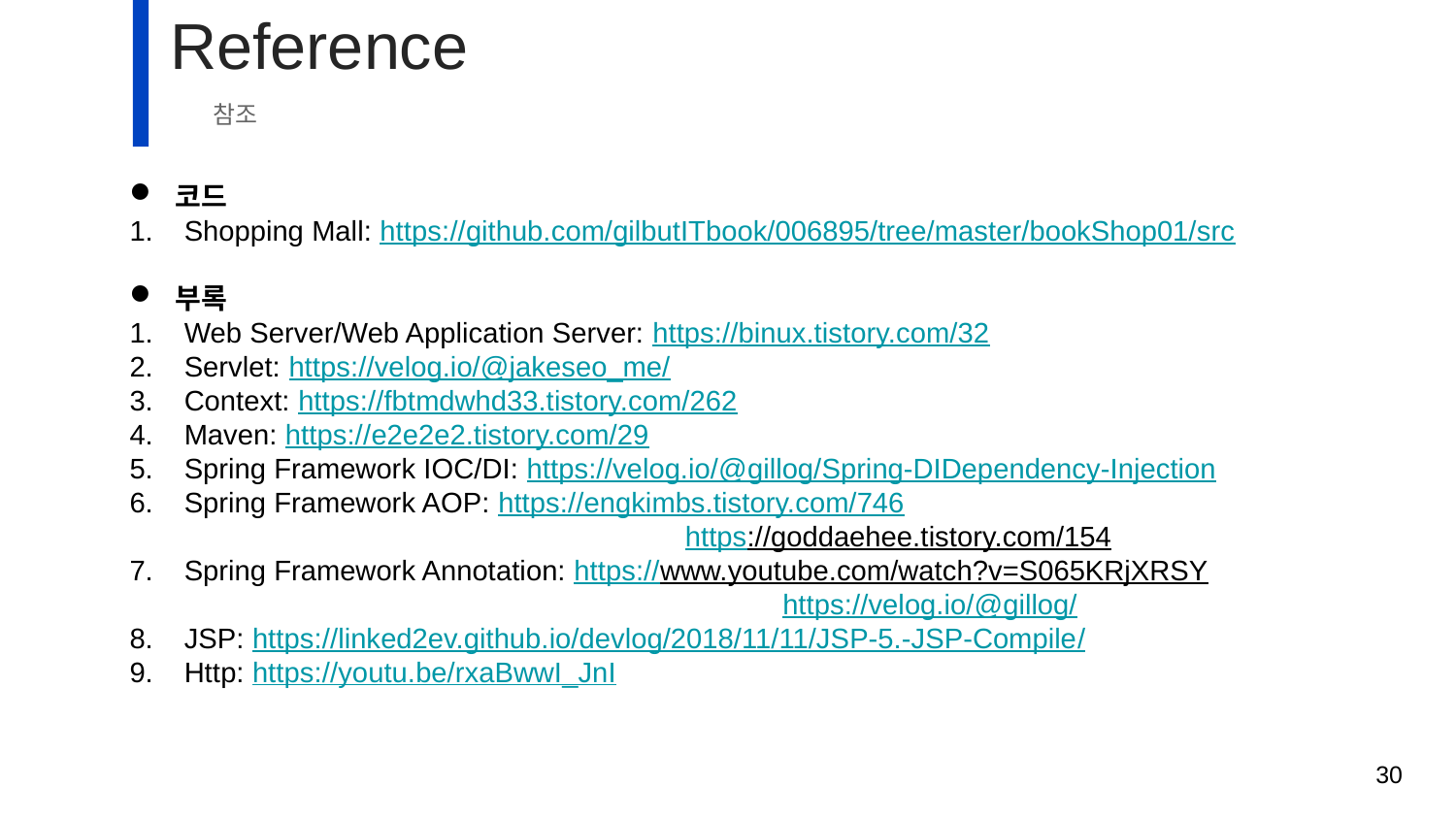

# Reference
참조
코드
Shopping Mall: https://github.com/gilbutITbook/006895/tree/master/bookShop01/src

부록
Web Server/Web Application Server: https://binux.tistory.com/32
Servlet: https://velog.io/@jakeseo_me/
Context: https://fbtmdwhd33.tistory.com/262
Maven: https://e2e2e2.tistory.com/29
Spring Framework IOC/DI: https://velog.io/@gillog/Spring-DIDependency-Injection
Spring Framework AOP: https://engkimbs.tistory.com/746 					        https://goddaehee.tistory.com/154
Spring Framework Annotation: https://www.youtube.com/watch?v=S065KRjXRSY				  https://velog.io/@gillog/
JSP: https://linked2ev.github.io/devlog/2018/11/11/JSP-5.-JSP-Compile/
Http: https://youtu.be/rxaBwwI_JnI

30